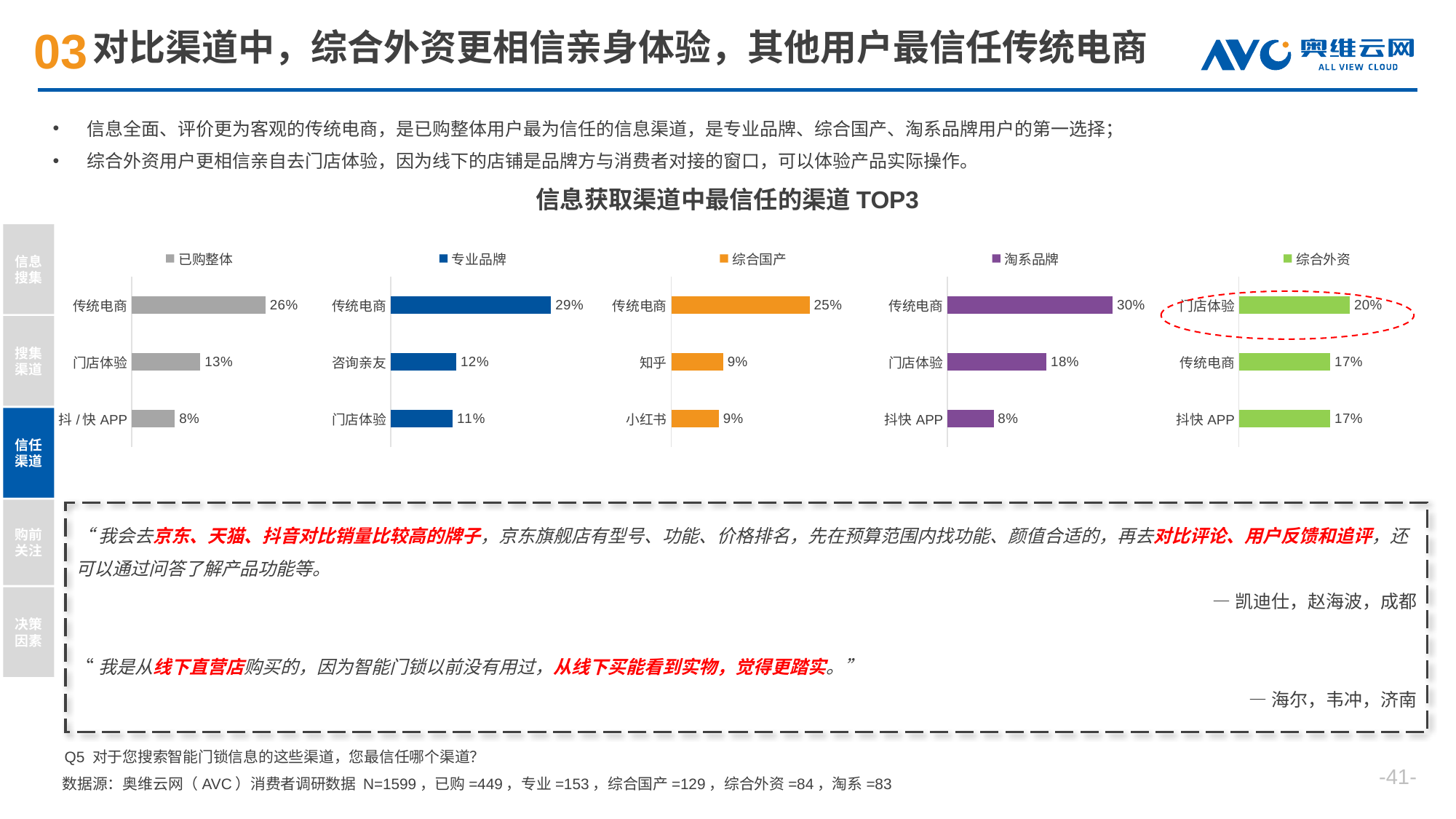

# 对比渠道中，综合外资更相信亲身体验，其他用户最信任传统电商
信息全面、评价更为客观的传统电商，是已购整体用户最为信任的信息渠道，是专业品牌、综合国产、淘系品牌用户的第一选择；
综合外资用户更相信亲自去门店体验，因为线下的店铺是品牌方与消费者对接的窗口，可以体验产品实际操作。
信息获取渠道中最信任的渠道TOP3
信息搜集
搜集渠道
信任渠道
购前关注
决策因素

### Chart

| Category | 已购整体 |
|---|---|
| 传统电商 | 0.256124721603563 |
| 门店体验 | 0.131403118040089 |
| 抖/快APP | 0.0824053452115813 |

### Chart

| Category | 专业品牌 |
|---|---|
| 传统电商 | 0.287581699346405 |
| 咨询亲友 | 0.117647058823529 |
| 门店体验 | 0.111111111111111 |

### Chart

| Category | 综合国产 |
|---|---|
| 传统电商 | 0.248062015503876 |
| 知乎 | 0.0930232558139535 |
| 小红书 | 0.0852713178294574 |

### Chart

| Category | 淘系品牌 |
|---|---|
| 传统电商 | 0.301204819277108 |
| 门店体验 | 0.180722891566265 |
| 抖快APP | 0.0843373493975904 |

### Chart

| Category | 综合外资 |
|---|---|
| 门店体验 | 0.202380952380952 |
| 传统电商 | 0.166666666666667 |
| 抖快APP | 0.166666666666667 |

“我会去京东、天猫、抖音对比销量比较高的牌子，京东旗舰店有型号、功能、价格排名，先在预算范围内找功能、颜值合适的，再去对比评论、用户反馈和追评，还可以通过问答了解产品功能等。
—凯迪仕，赵海波，成都

“我是从线下直营店购买的，因为智能门锁以前没有用过，从线下买能看到实物，觉得更踏实。”
—海尔，韦冲，济南

Q5 对于您搜索智能门锁信息的这些渠道，您最信任哪个渠道？
-41-
数据源：奥维云网（AVC）消费者调研数据 N=1599，已购=449，专业=153，综合国产=129，综合外资=84，淘系=83